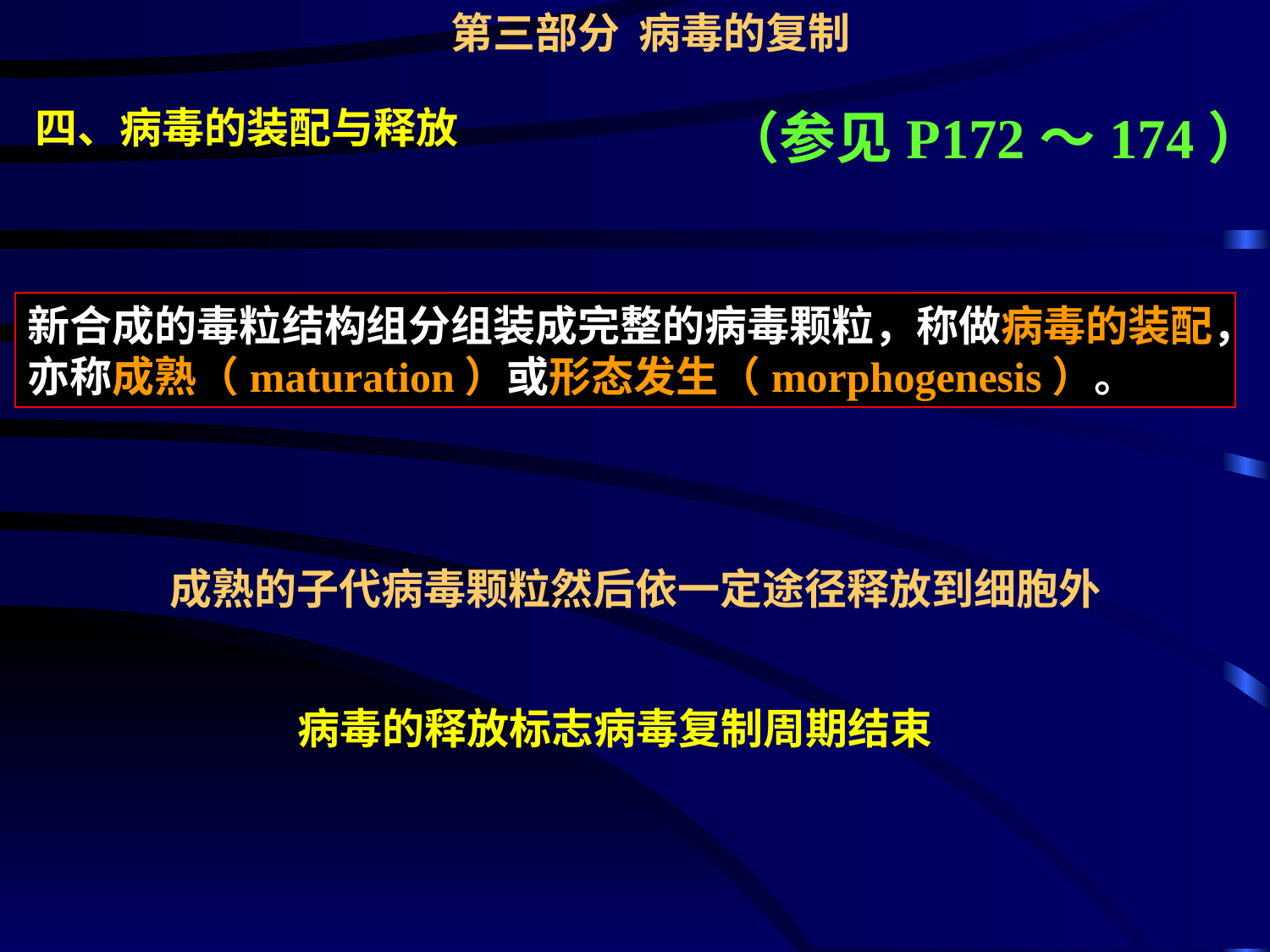

第三部分  病毒的复制
四、病毒的装配与释放
（参见P172～174）
新合成的毒粒结构组分组装成完整的病毒颗粒，称做病毒的装配，亦称成熟（maturation）或形态发生（morphogenesis）。
成熟的子代病毒颗粒然后依一定途径释放到细胞外
病毒的释放标志病毒复制周期结束